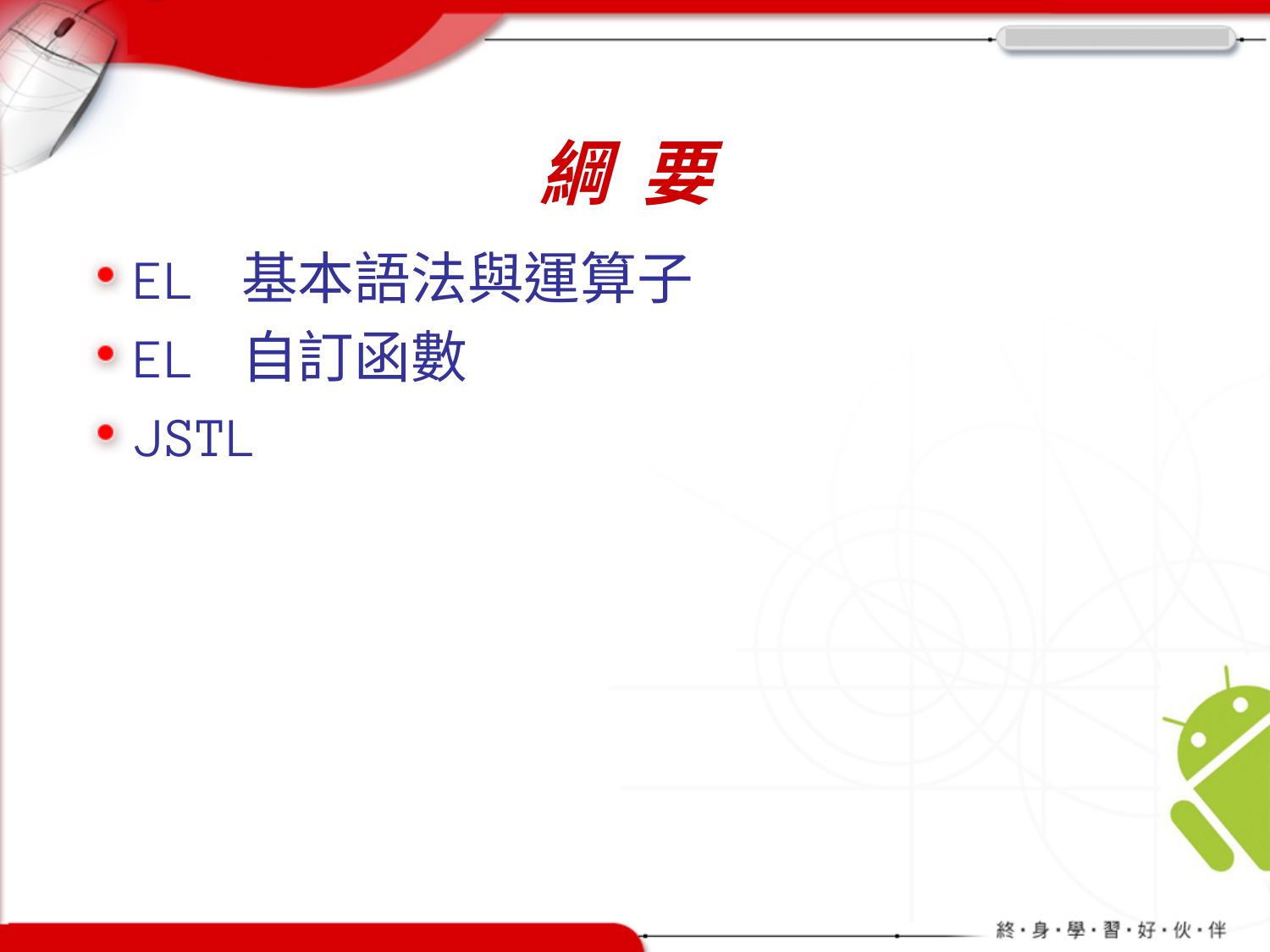

# 綱  要
EL 基本語法與運算子
EL 自訂函數
JSTL